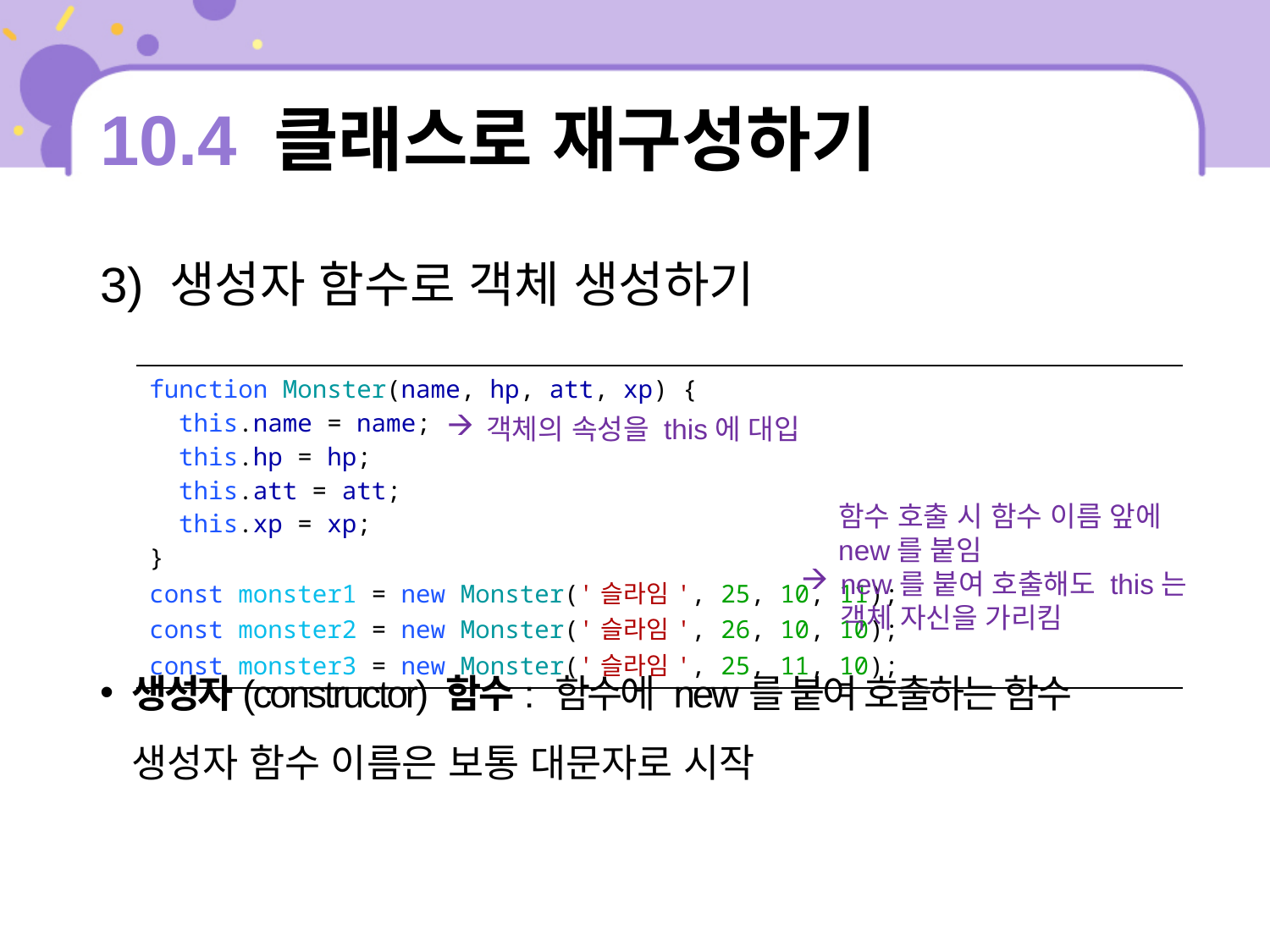

# 10.4 클래스로 재구성하기
3) 생성자 함수로 객체 생성하기

생성자(constructor) 함수: 함수에 new를 붙여 호출하는 함수
생성자 함수 이름은 보통 대문자로 시작
| function Monster(name, hp, att, xp) { this.name = name; this.hp = hp; this.att = att; this.xp = xp; } const monster1 = new Monster('슬라임', 25, 10, 11); const monster2 = new Monster('슬라임', 26, 10, 10); const monster3 = new Monster('슬라임', 25, 11, 10); |
| --- |
객체의 속성을 this에 대입
함수 호출 시 함수 이름 앞에 new를 붙임
new를 붙여 호출해도 this는 객체 자신을 가리킴